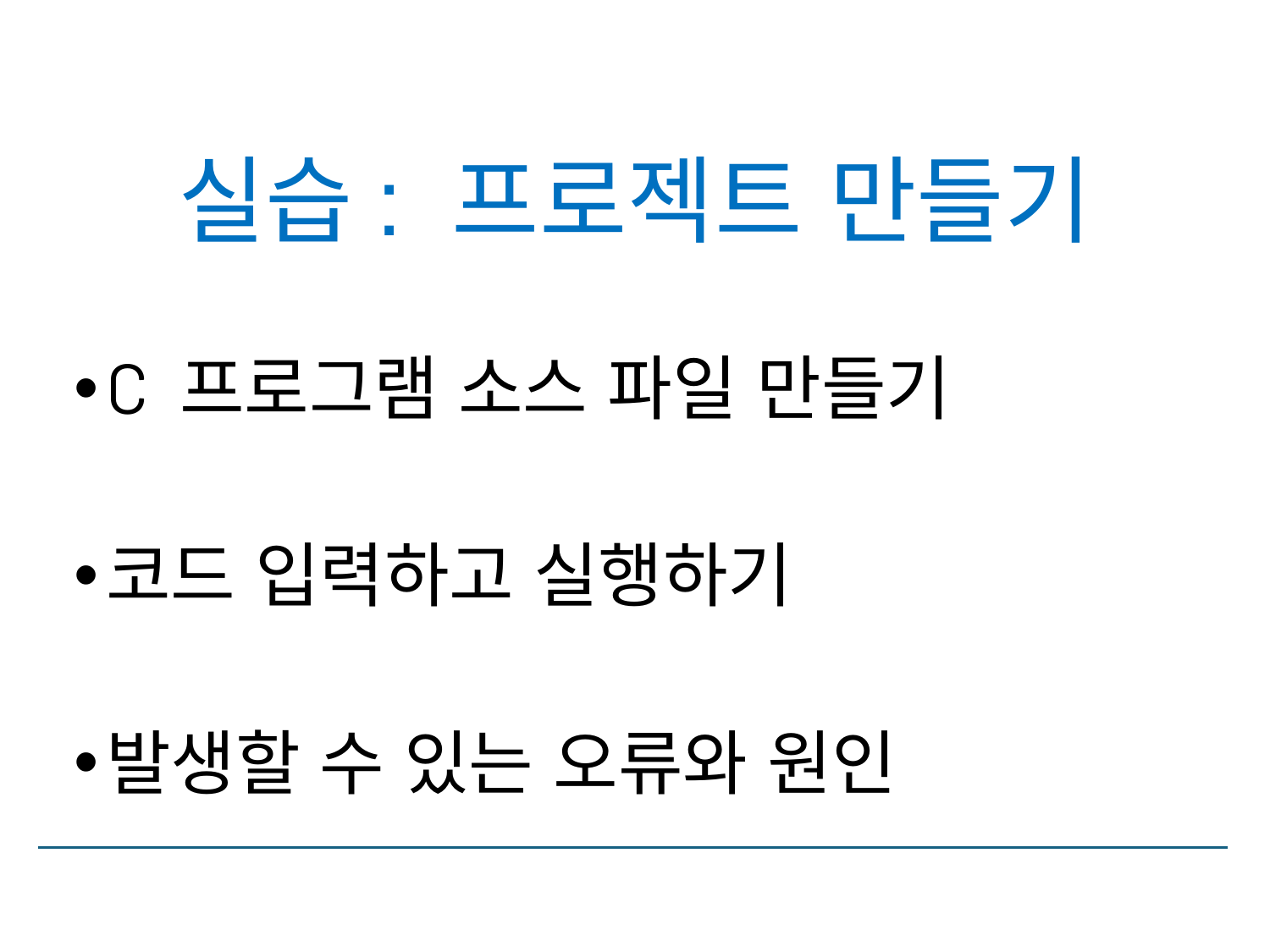

# 실습: 프로젝트 만들기

C 프로그램 소스 파일 만들기

코드 입력하고 실행하기

발생할 수 있는 오류와 원인